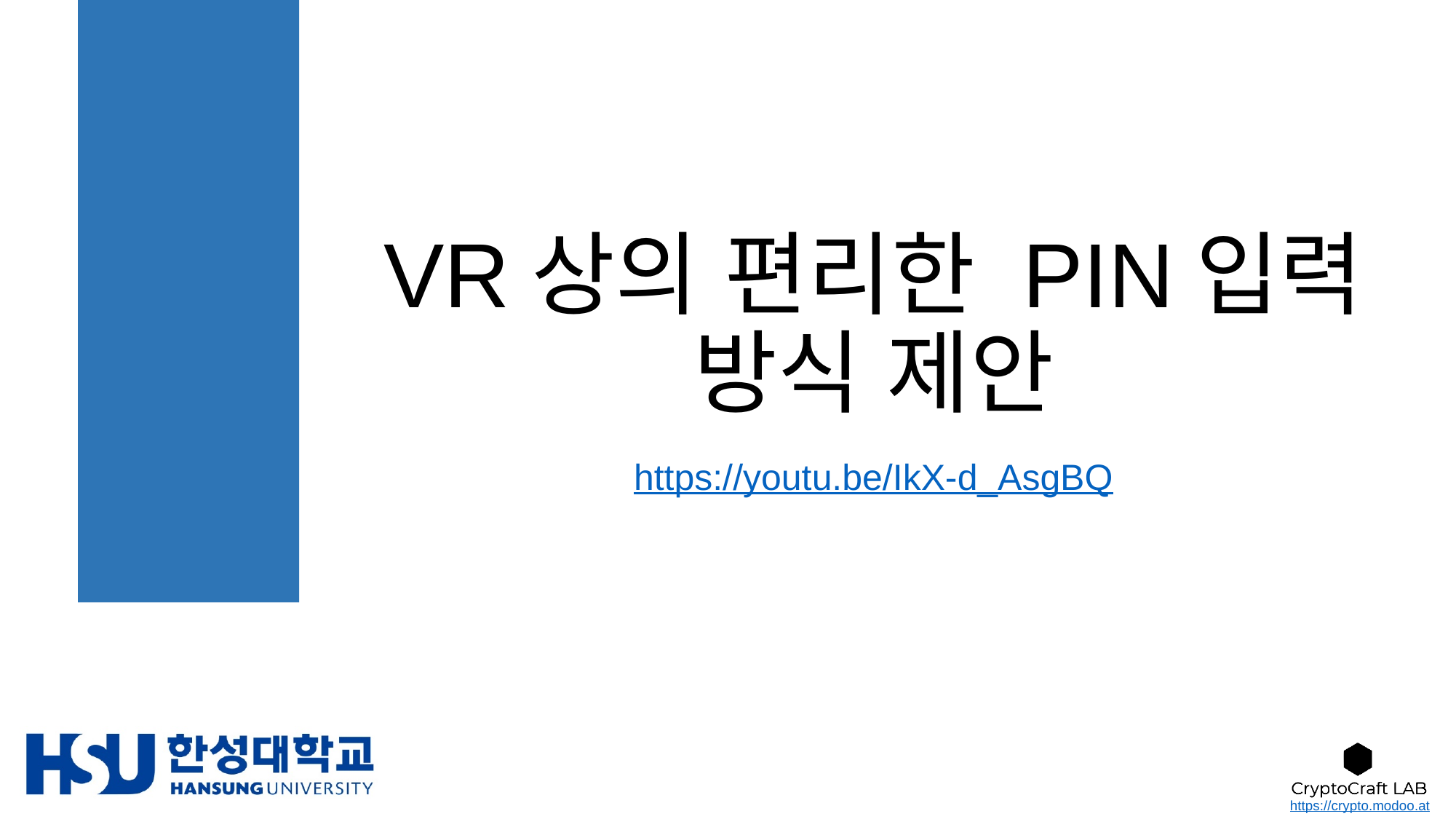

# VR상의 편리한 PIN입력 방식 제안
https://youtu.be/IkX-d_AsgBQ